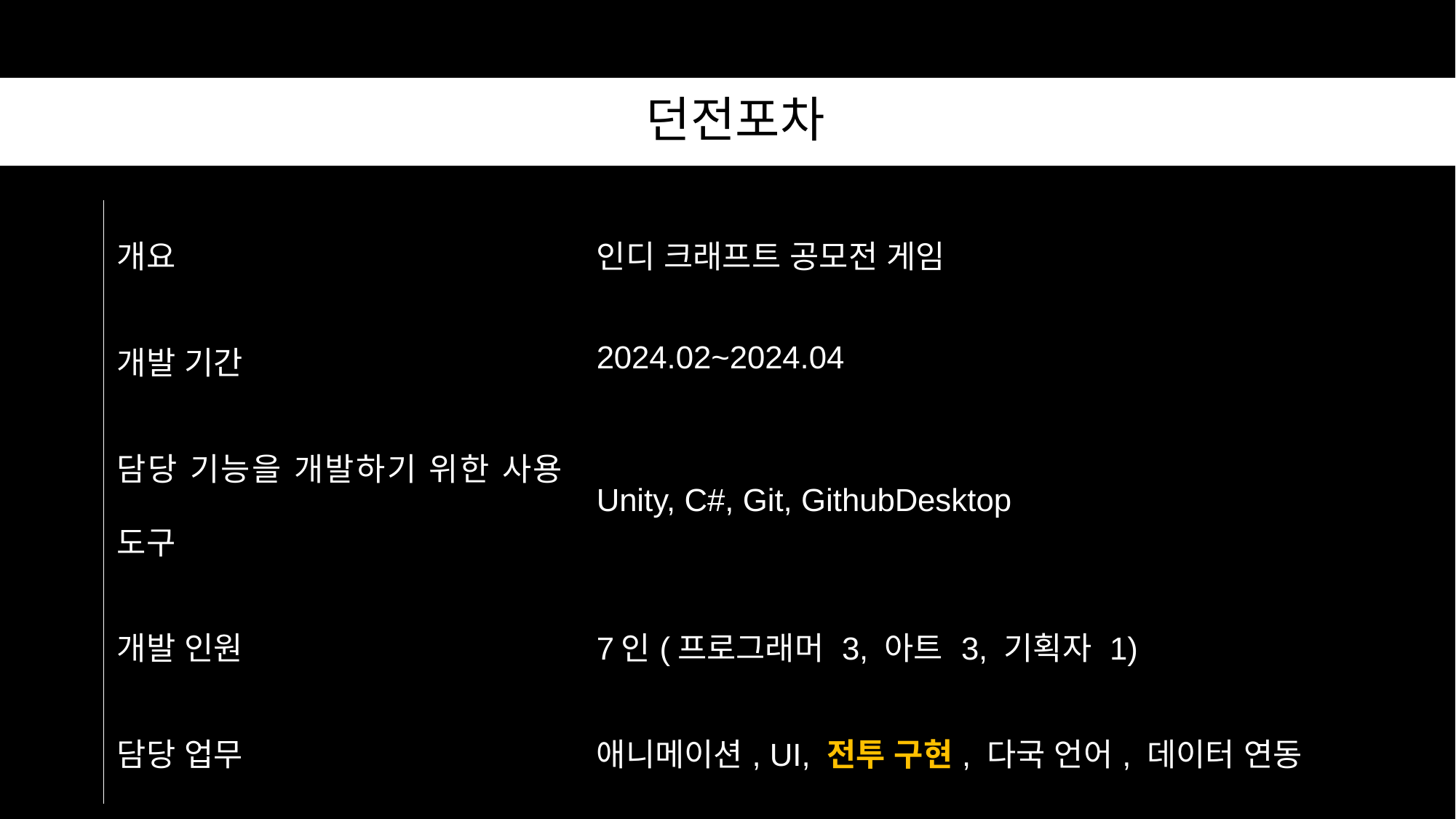

던전포차

| 개요 | 인디 크래프트 공모전 게임 |
| --- | --- |
| 개발 기간 | 2024.02~2024.04 |
| 담당 기능을 개발하기 위한 사용 도구 | Unity, C#, Git, GithubDesktop |
| 개발 인원 | 7인(프로그래머 3, 아트 3, 기획자 1) |
| 담당 업무 | 애니메이션, UI, 전투 구현, 다국 언어, 데이터 연동 |